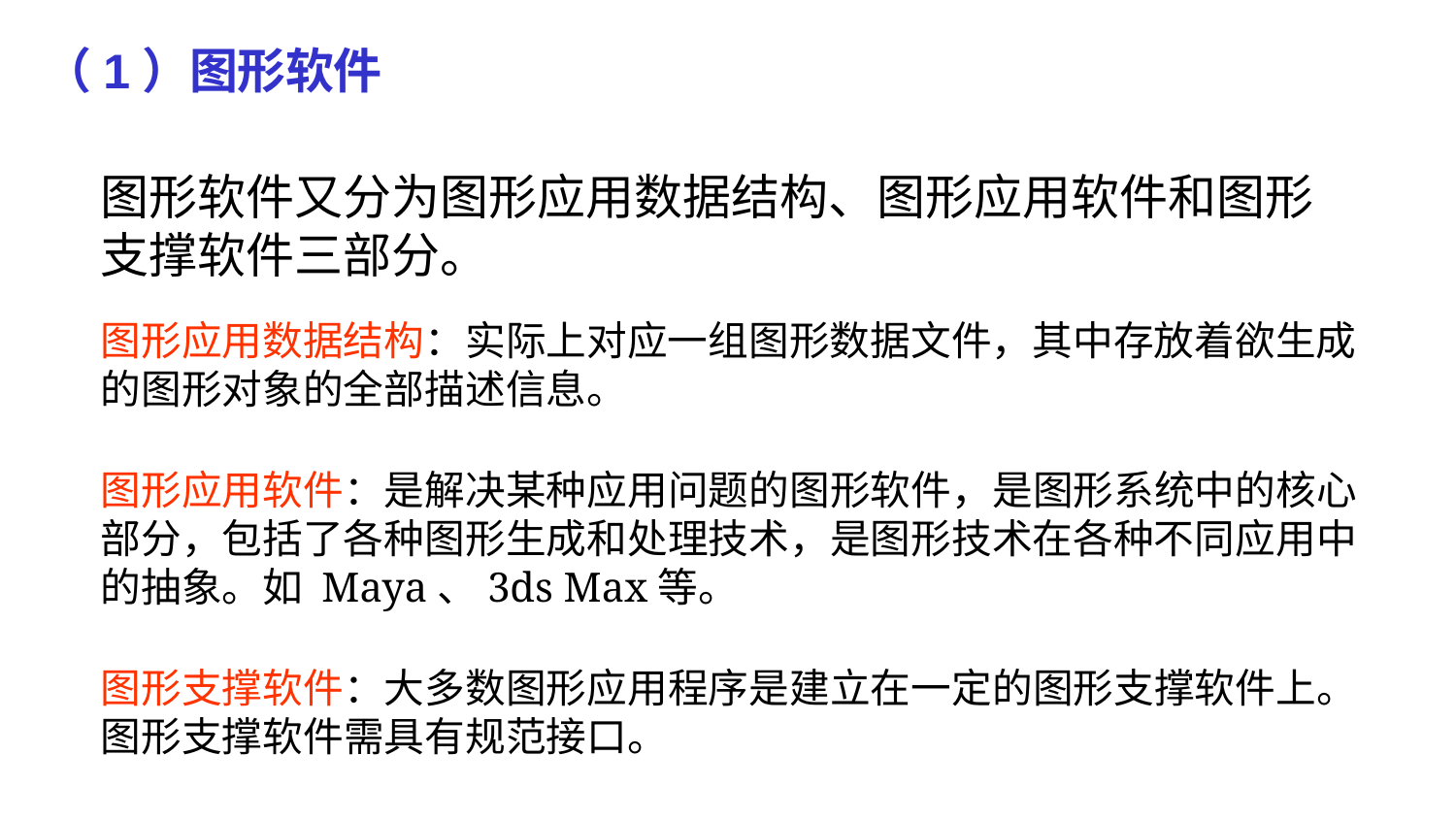

# （1）图形软件
图形软件又分为图形应用数据结构、图形应用软件和图形支撑软件三部分。
图形应用数据结构：实际上对应一组图形数据文件，其中存放着欲生成的图形对象的全部描述信息。

图形应用软件：是解决某种应用问题的图形软件，是图形系统中的核心部分，包括了各种图形生成和处理技术，是图形技术在各种不同应用中的抽象。如 Maya、3ds Max等。

图形支撑软件：大多数图形应用程序是建立在一定的图形支撑软件上。图形支撑软件需具有规范接口。